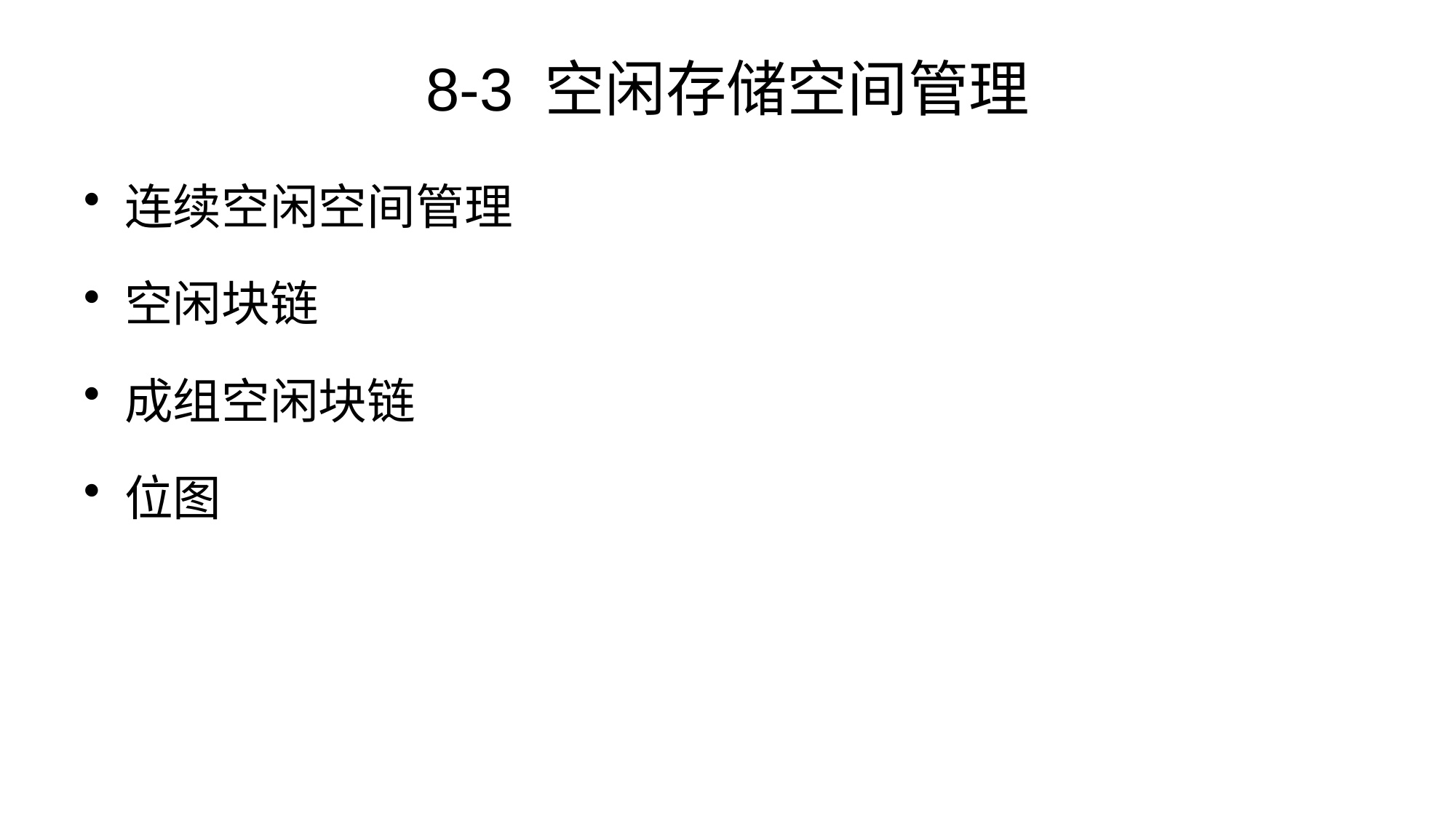

# 8-3 空闲存储空间管理
连续空闲空间管理
空闲块链
成组空闲块链
位图